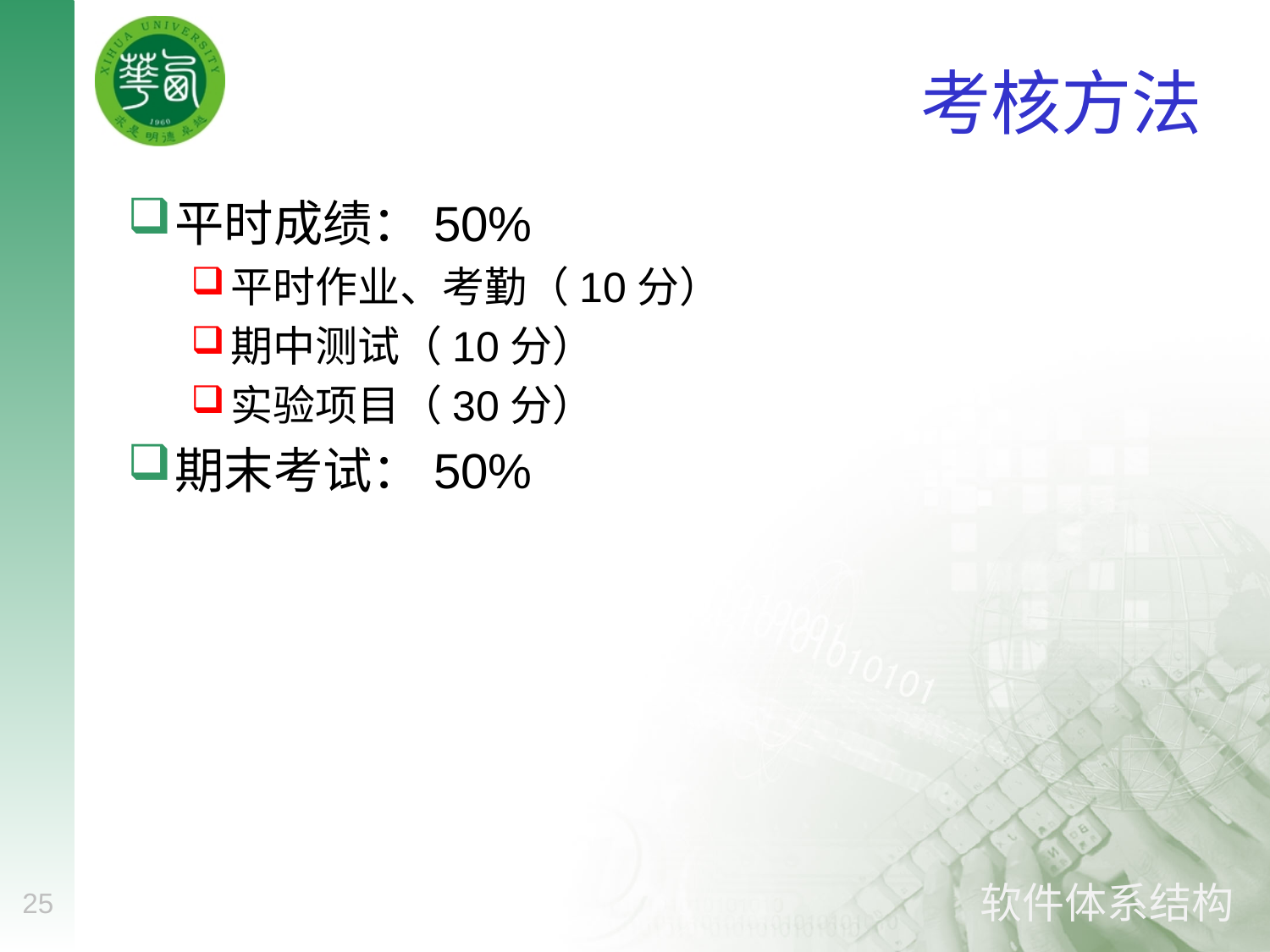

# 考核方法
平时成绩：50%
平时作业、考勤（10分）
期中测试（10分）
实验项目（30分）
期末考试：50%
25